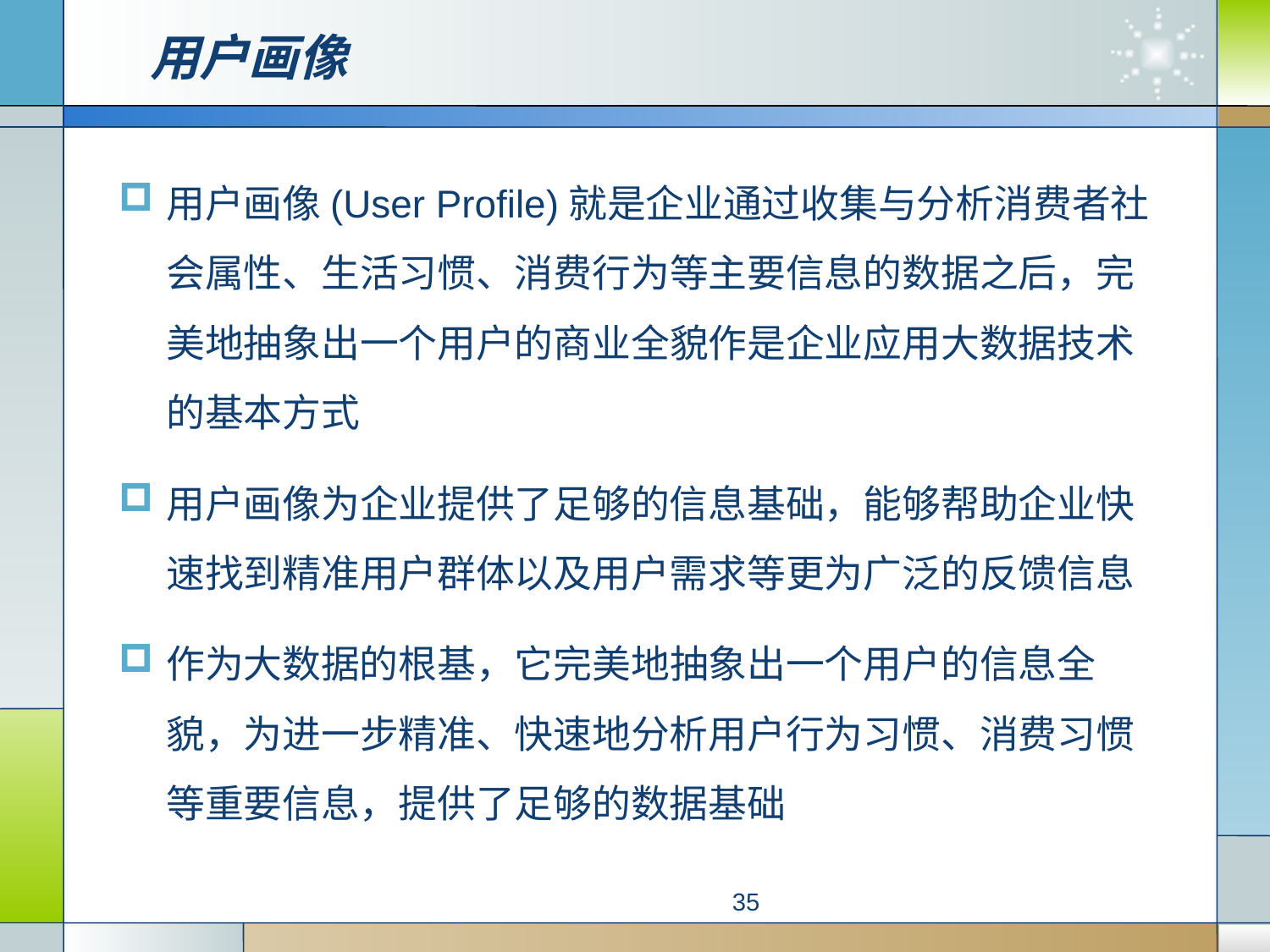

# 用户画像
用户画像(User Profile)就是企业通过收集与分析消费者社会属性、生活习惯、消费行为等主要信息的数据之后，完美地抽象出一个用户的商业全貌作是企业应用大数据技术的基本方式
用户画像为企业提供了足够的信息基础，能够帮助企业快速找到精准用户群体以及用户需求等更为广泛的反馈信息
作为大数据的根基，它完美地抽象出一个用户的信息全貌，为进一步精准、快速地分析用户行为习惯、消费习惯等重要信息，提供了足够的数据基础
35